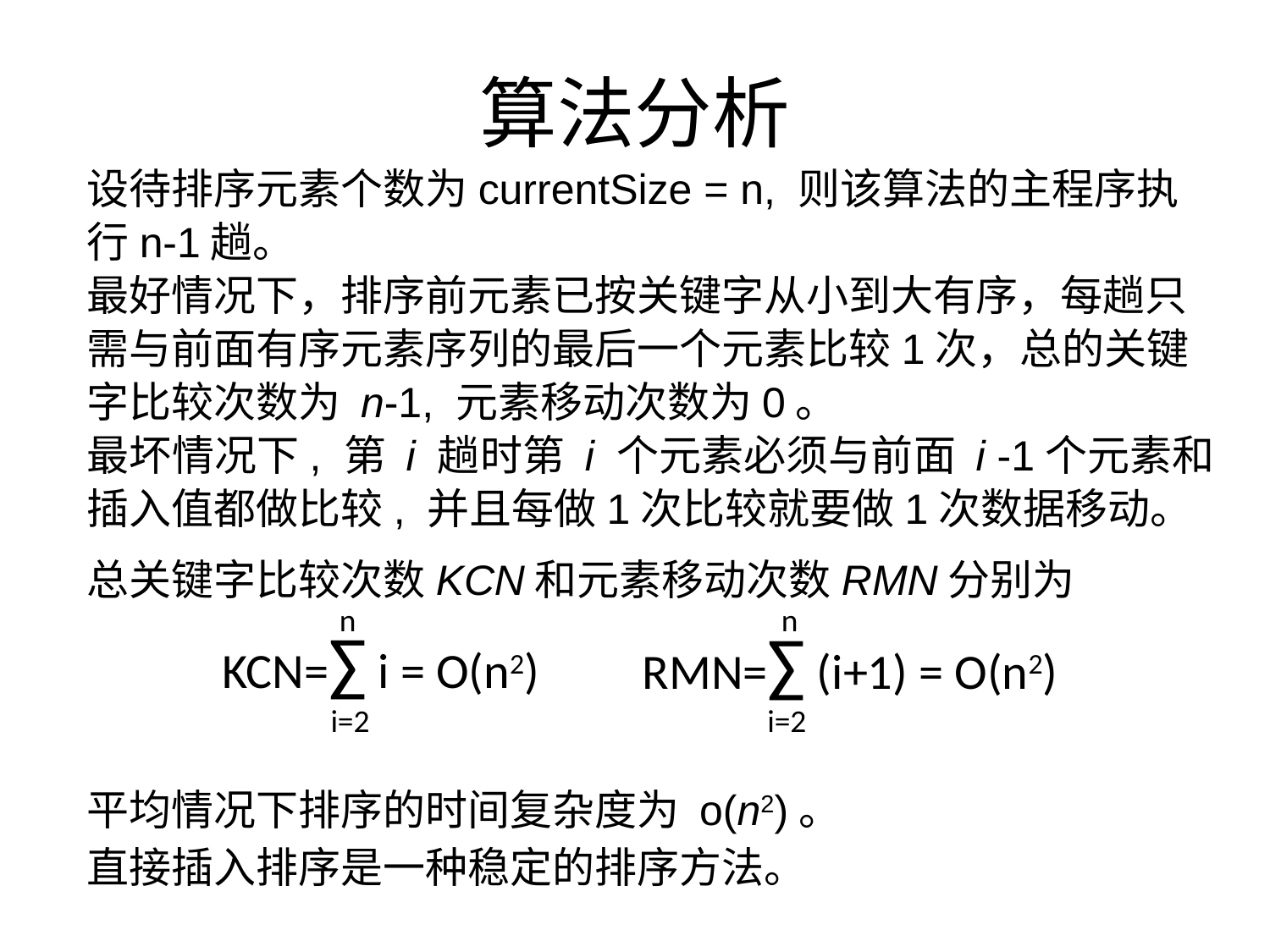

算法分析
设待排序元素个数为currentSize = n, 则该算法的主程序执行n-1趟。
最好情况下，排序前元素已按关键字从小到大有序，每趟只需与前面有序元素序列的最后一个元素比较1次，总的关键字比较次数为 n-1, 元素移动次数为0。
最坏情况下, 第 i 趟时第 i 个元素必须与前面 i -1个元素和插入值都做比较, 并且每做1次比较就要做1次数据移动。

总关键字比较次数KCN和元素移动次数RMN分别为

平均情况下排序的时间复杂度为 o(n2)。
直接插入排序是一种稳定的排序方法。
n
KCN=∑ i = O(n2)
i=2
n
RMN=∑ (i+1) = O(n2)
i=2